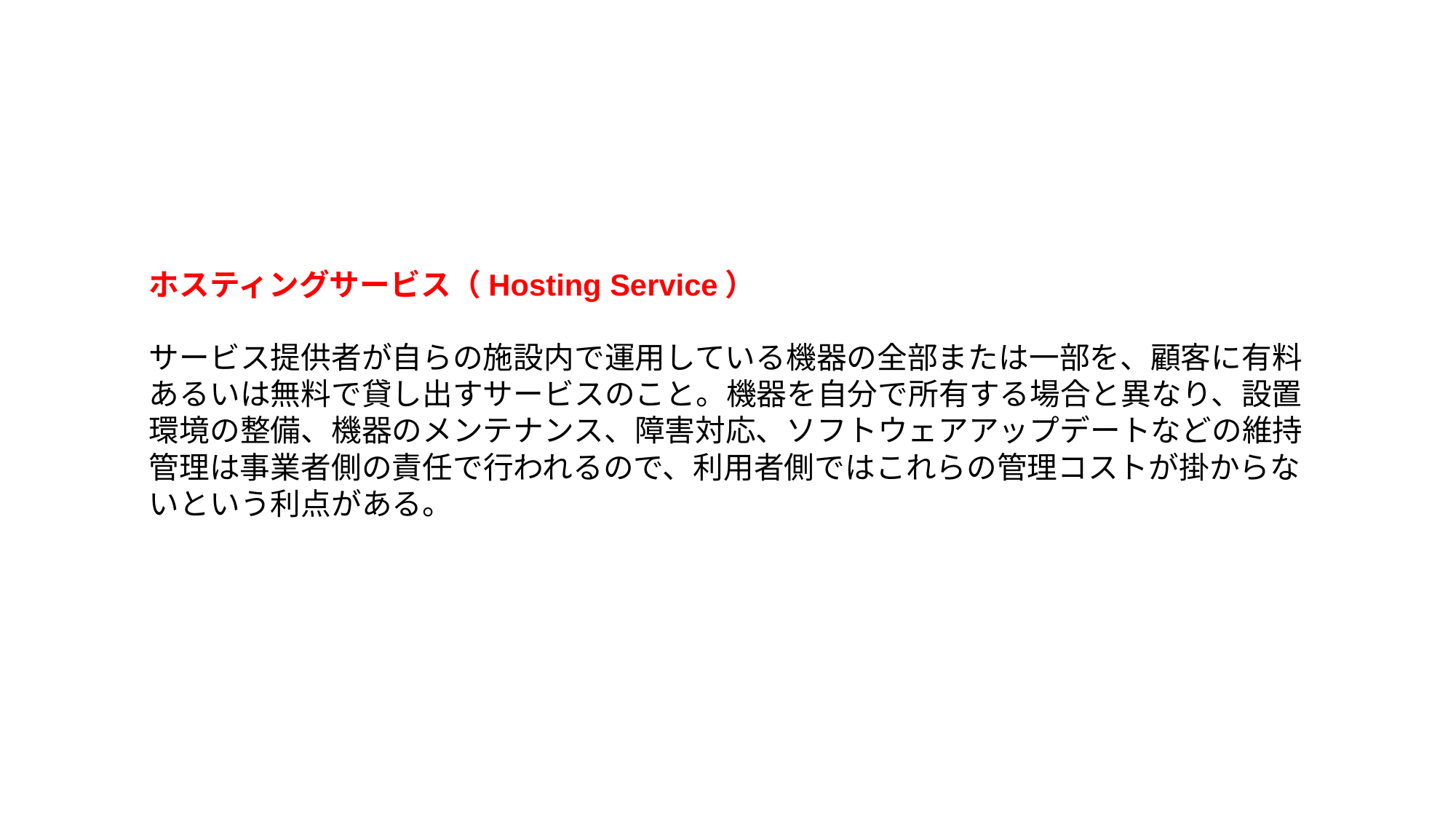

ホスティングサービス（Hosting Service）

サービス提供者が自らの施設内で運用している機器の全部または一部を、顧客に有料あるいは無料で貸し出すサービスのこと。機器を自分で所有する場合と異なり、設置環境の整備、機器のメンテナンス、障害対応、ソフトウェアアップデートなどの維持管理は事業者側の責任で行われるので、利用者側ではこれらの管理コストが掛からないという利点がある。